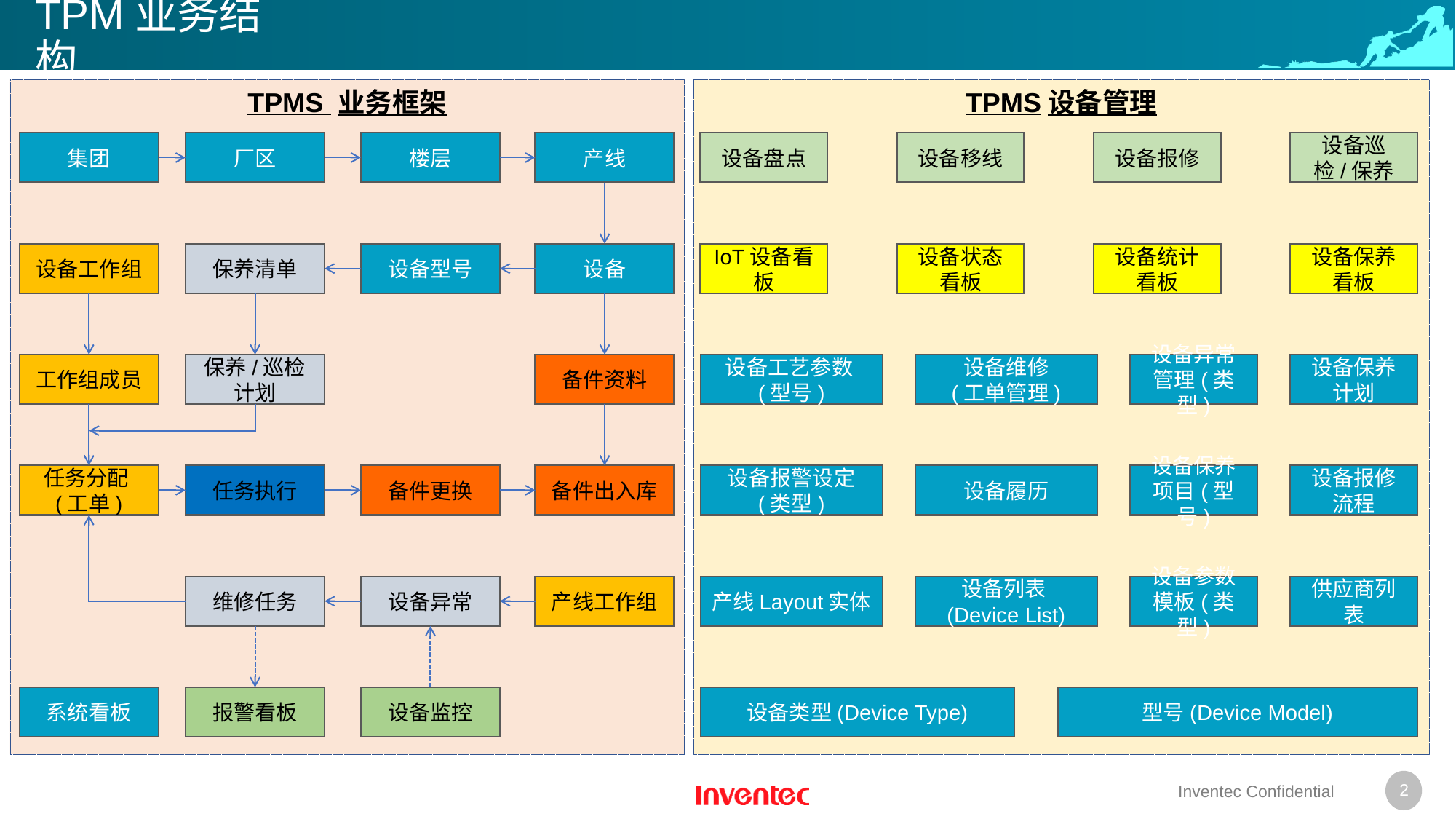

# TPM业务结构
TPMS 业务框架
TPMS设备管理
集团
厂区
楼层
产线
设备盘点
设备移线
设备报修
设备巡检/保养
设备工作组
保养清单
设备型号
设备
IoT设备看板
设备状态看板
设备统计看板
设备保养看板
工作组成员
保养/巡检计划
备件资料
设备工艺参数
(型号)
设备维修
(工单管理)
设备异常管理(类型)
设备保养计划
任务分配(工单)
任务执行
备件更换
备件出入库
设备报警设定 (类型)
设备履历
设备保养项目(型号)
设备报修流程
维修任务
设备异常
产线工作组
产线Layout实体
设备列表(Device List)
设备参数模板(类型)
供应商列表
系统看板
报警看板
设备监控
设备类型(Device Type)
型号(Device Model)